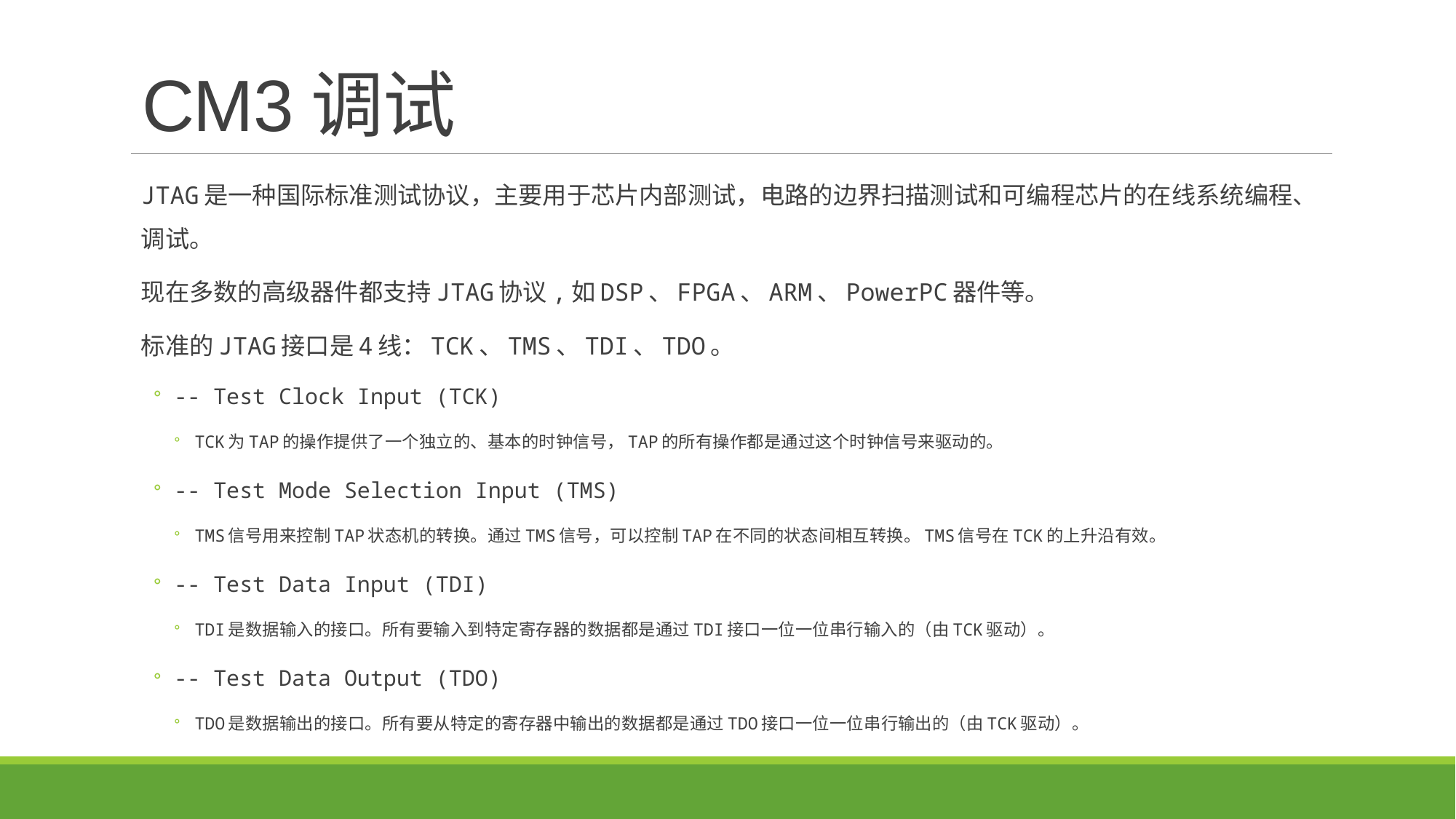

# CM3调试
JTAG是一种国际标准测试协议，主要用于芯片内部测试，电路的边界扫描测试和可编程芯片的在线系统编程、调试。
现在多数的高级器件都支持JTAG协议,如DSP、FPGA、ARM、PowerPC器件等。
标准的JTAG接口是4线：TCK、TMS、TDI、TDO。
-- Test Clock Input (TCK)
TCK为TAP的操作提供了一个独立的、基本的时钟信号，TAP的所有操作都是通过这个时钟信号来驱动的。
-- Test Mode Selection Input (TMS)
TMS信号用来控制TAP状态机的转换。通过TMS信号，可以控制TAP在不同的状态间相互转换。TMS信号在TCK的上升沿有效。
-- Test Data Input (TDI)
TDI是数据输入的接口。所有要输入到特定寄存器的数据都是通过TDI接口一位一位串行输入的（由TCK驱动）。
-- Test Data Output (TDO)
TDO是数据输出的接口。所有要从特定的寄存器中输出的数据都是通过TDO接口一位一位串行输出的（由TCK驱动）。